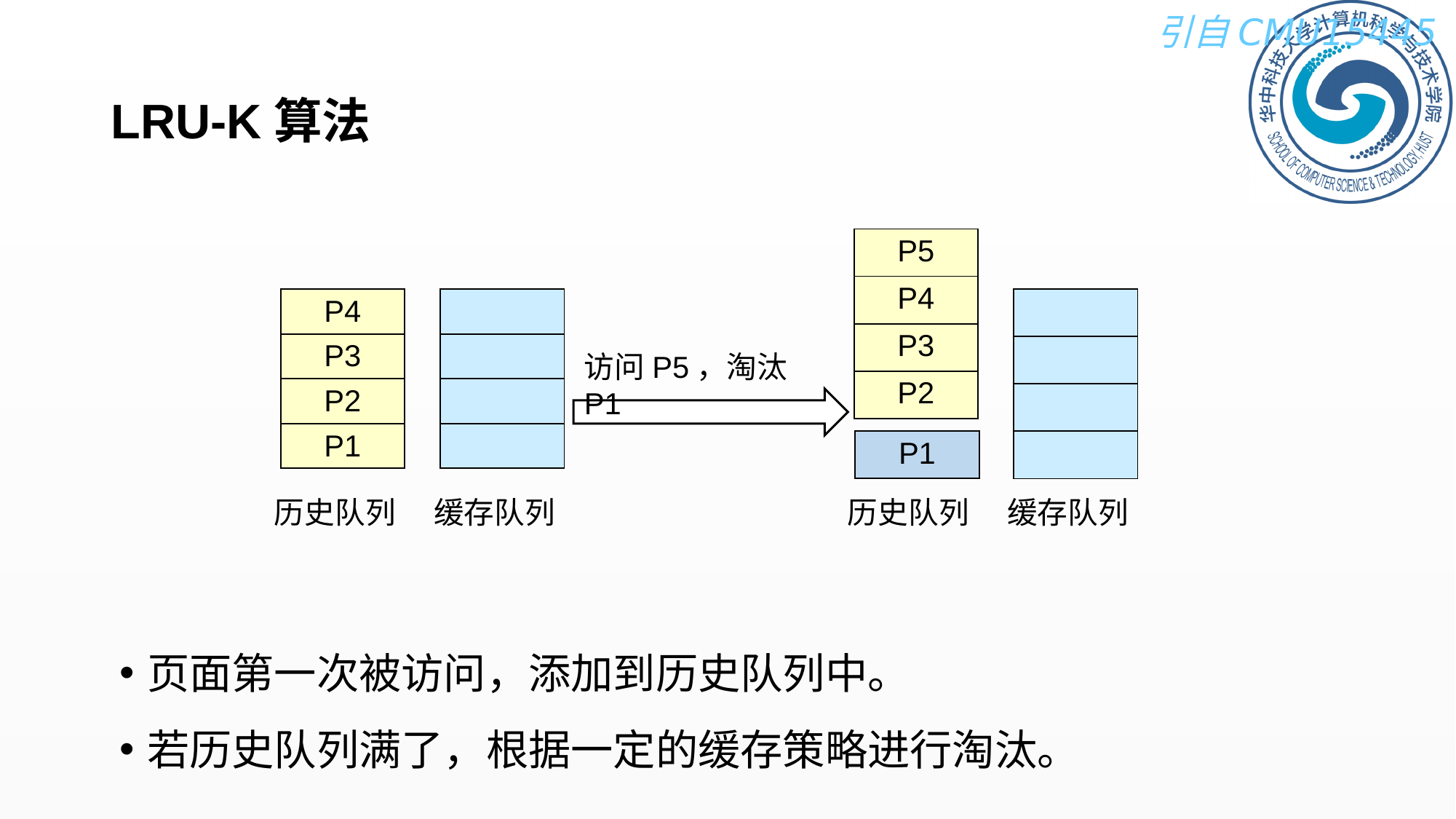

# LRU-K算法
| P5 |
| --- |
| P4 |
| P3 |
| P2 |
| P4 |
| --- |
| P3 |
| P2 |
| P1 |
|  |
| --- |
|  |
|  |
|  |
|  |
| --- |
|  |
|  |
|  |
访问P5，淘汰P1

| P1 |
| --- |
历史队列
缓存队列
历史队列
缓存队列
页面第一次被访问，添加到历史队列中。
若历史队列满了，根据一定的缓存策略进行淘汰。
101